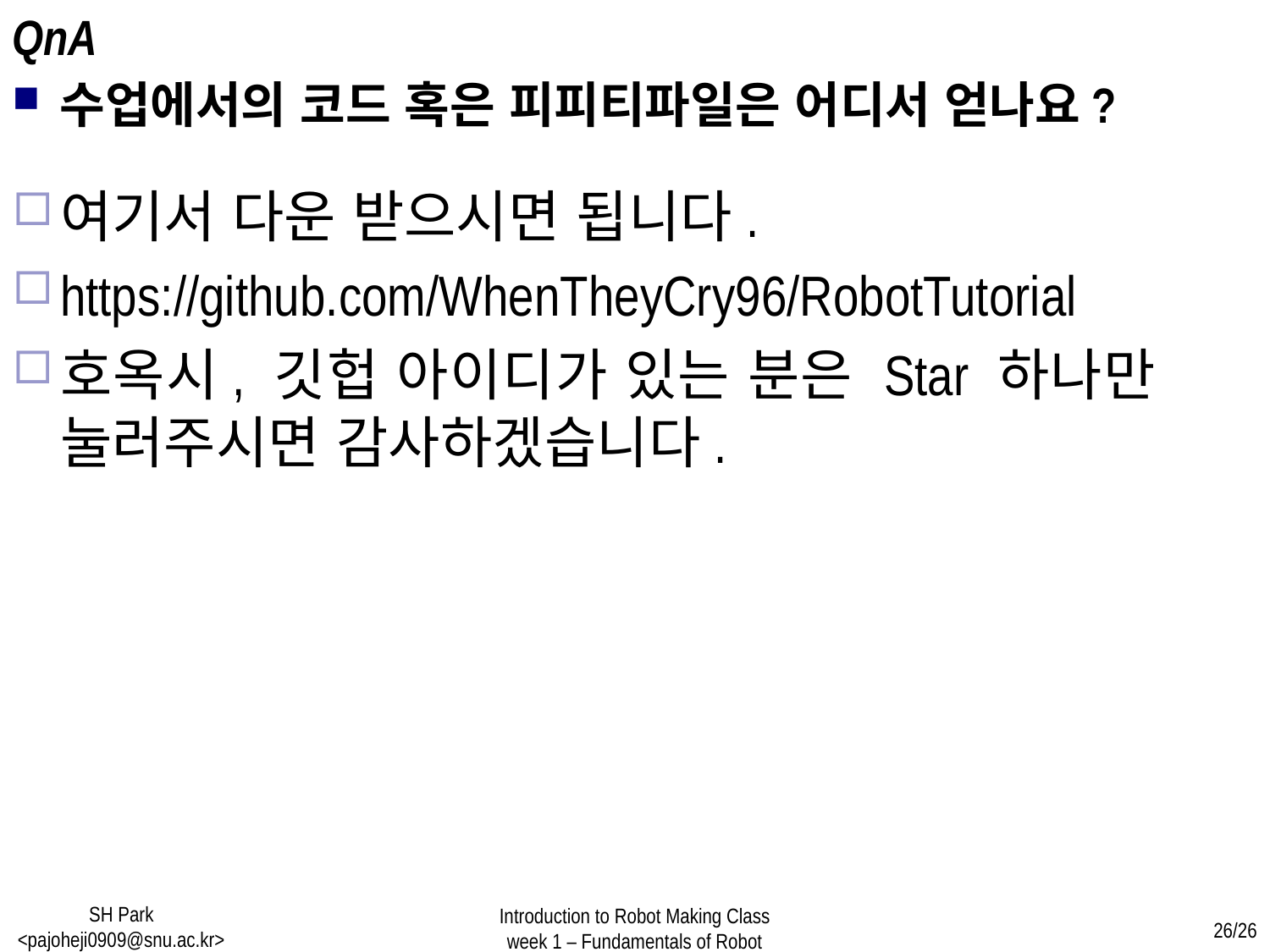

QnA
수업에서의 코드 혹은 피피티파일은 어디서 얻나요?
여기서 다운 받으시면 됩니다.
https://github.com/WhenTheyCry96/RobotTutorial
호옥시, 깃헙 아이디가 있는 분은 Star 하나만 눌러주시면 감사하겠습니다.
SH Park <pajoheji0909@snu.ac.kr>
Introduction to Robot Making Class
week 1 – Fundamentals of Robot
26/26